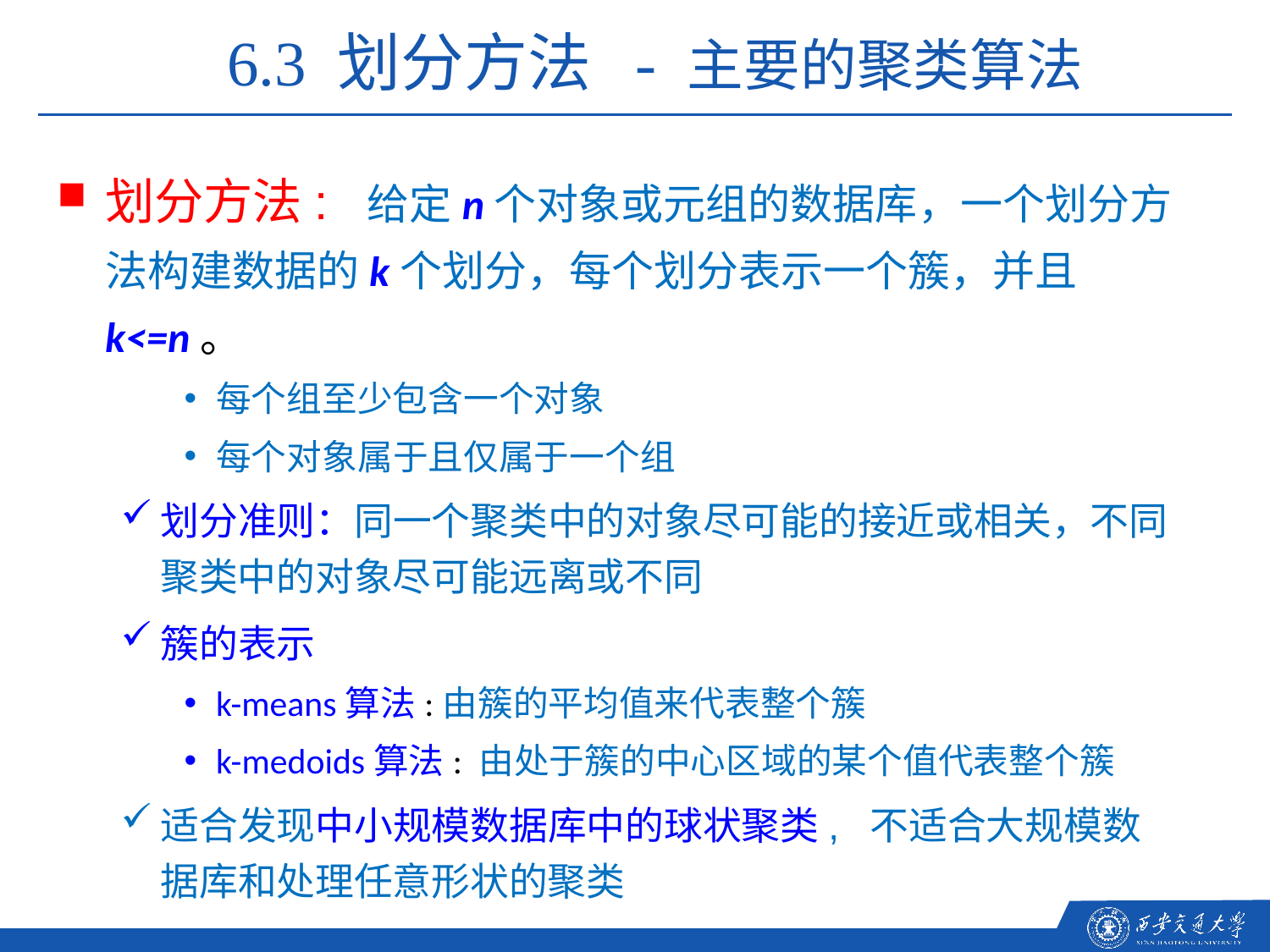

6.3 划分方法  - 主要的聚类算法
划分方法:  给定n个对象或元组的数据库，一个划分方法构建数据的k个划分，每个划分表示一个簇，并且k<=n。
每个组至少包含一个对象
每个对象属于且仅属于一个组
划分准则：同一个聚类中的对象尽可能的接近或相关，不同聚类中的对象尽可能远离或不同
簇的表示
k-means算法:由簇的平均值来代表整个簇
k-medoids算法: 由处于簇的中心区域的某个值代表整个簇
适合发现中小规模数据库中的球状聚类,  不适合大规模数据库和处理任意形状的聚类